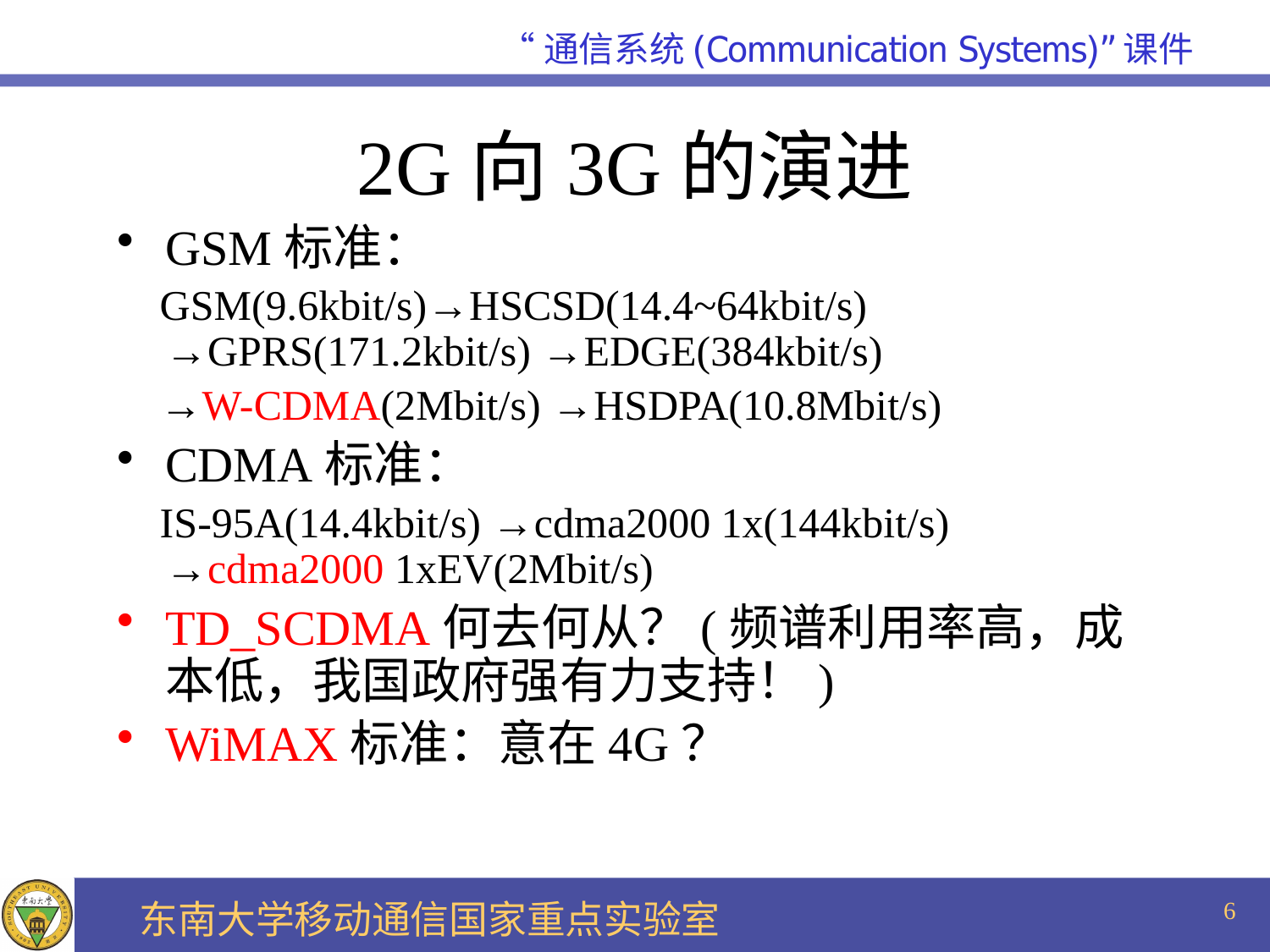

# 2G向3G的演进
GSM标准：
    GSM(9.6kbit/s)→HSCSD(14.4~64kbit/s) →GPRS(171.2kbit/s) →EDGE(384kbit/s)
    →W-CDMA(2Mbit/s) →HSDPA(10.8Mbit/s)
CDMA标准：
    IS-95A(14.4kbit/s) →cdma2000 1x(144kbit/s) →cdma2000 1xEV(2Mbit/s)
TD_SCDMA何去何从？(频谱利用率高，成本低，我国政府强有力支持！)
WiMAX标准：意在4G？
6